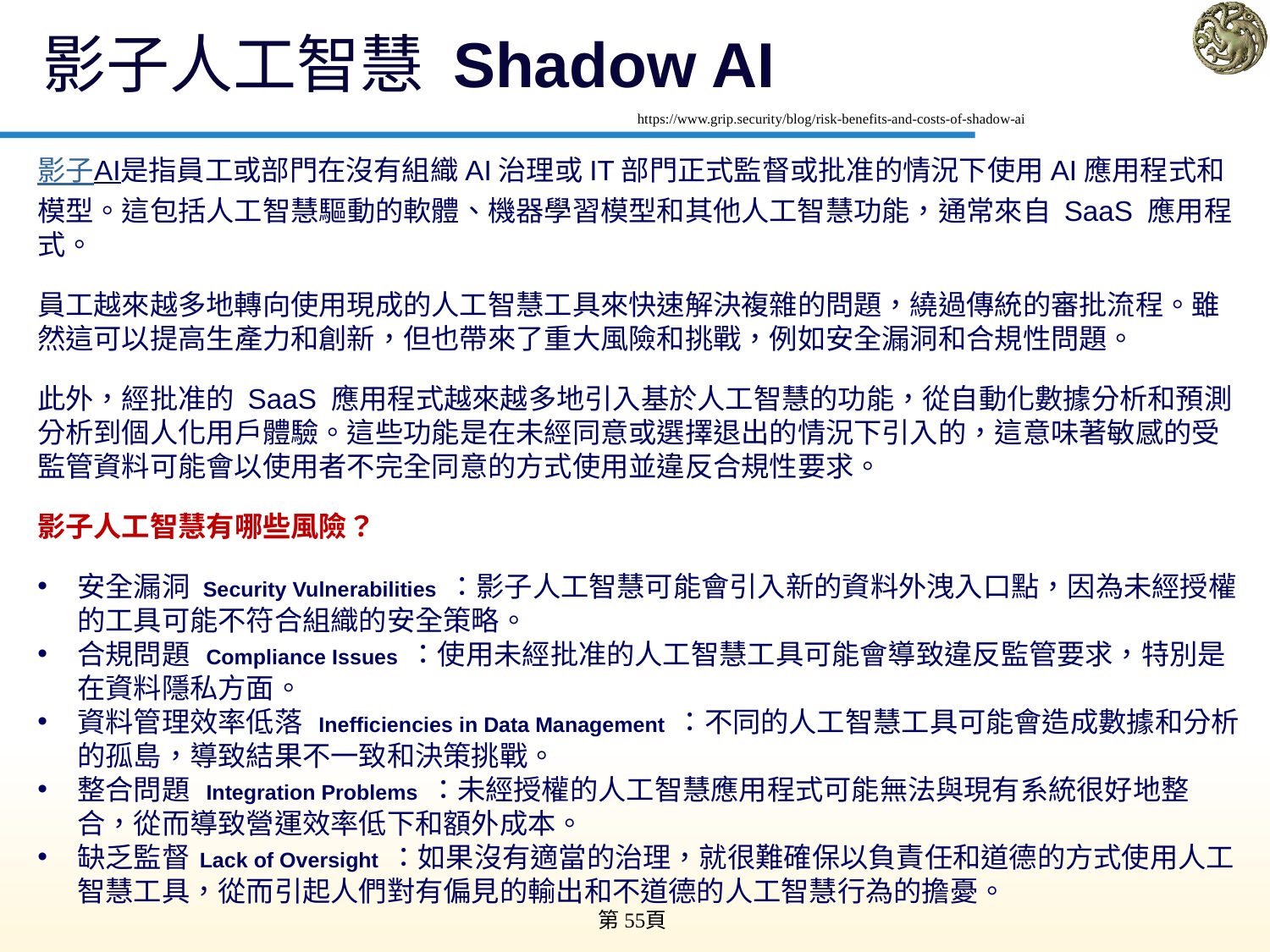

# 影子人工智慧 Shadow AI
https://www.grip.security/blog/risk-benefits-and-costs-of-shadow-ai
影子AI是指員工或部門在沒有組織AI治理或IT部門正式監督或批准的情況下使用AI應用程式和模型。這包括人工智慧驅動的軟體、機器學習模型和其他人工智慧功能，通常來自 SaaS 應用程式。
員工越來越多地轉向使用現成的人工智慧工具來快速解​​決複雜的問題，繞過傳統的審批流程。雖然這可以提高生產力和創新，但也帶來了重大風險和挑戰，例如安全漏洞和合規性問題。
此外，經批准的 SaaS 應用程式越來越多地引入基於人工智慧的功能，從自動化數據分析和預測分析到個人化用戶體驗。這些功能是在未經同意或選擇退出的情況下引入的，這意味著敏感的受監管資料可能會以使用者不完全同意的方式使用並違反合規性要求。
影子人工智慧有哪些風險？
安全漏洞 Security Vulnerabilities ：影子人工智慧可能會引入新的資料外洩入口點，因為未經授權的工具可能不符合組織的安全策略。
合規問題  Compliance Issues ：使用未經批准的人工智慧工具可能會導致違反監管要求，特別是在資料隱私方面。
資料管理效率低落  Inefficiencies in Data Management ：不同的人工智慧工具可能會造成數據和分析的孤島，導致結果不一致和決策挑戰。
整合問題  Integration Problems ：未經授權的人工智慧應用程式可能無法與現有系統很好地整合，從而導致營運效率低下和額外成本。
缺乏監督 Lack of Oversight ：如果沒有適當的治理，就很難確保以負責任和道德的方式使用人工智慧工具，從而引起人們對有偏見的輸出和不道德的人工智慧行為的擔憂。